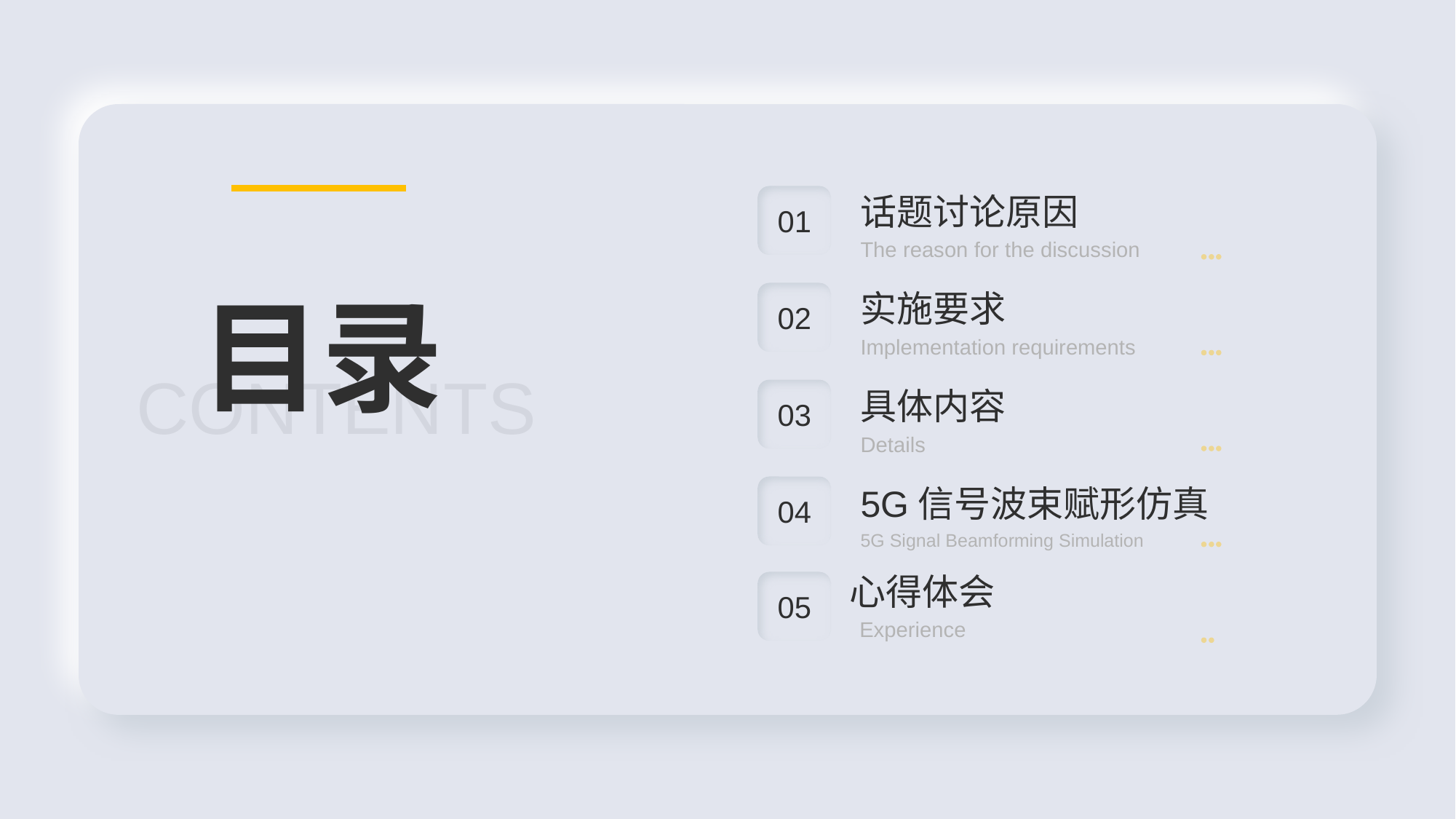

01
话题讨论原因
The reason for the discussion

02
实施要求
Implementation requirements

03
具体内容
Details

04
5G信号波束赋形仿真
5G Signal Beamforming Simulation

CONTENTS
05
心得体会
Experience